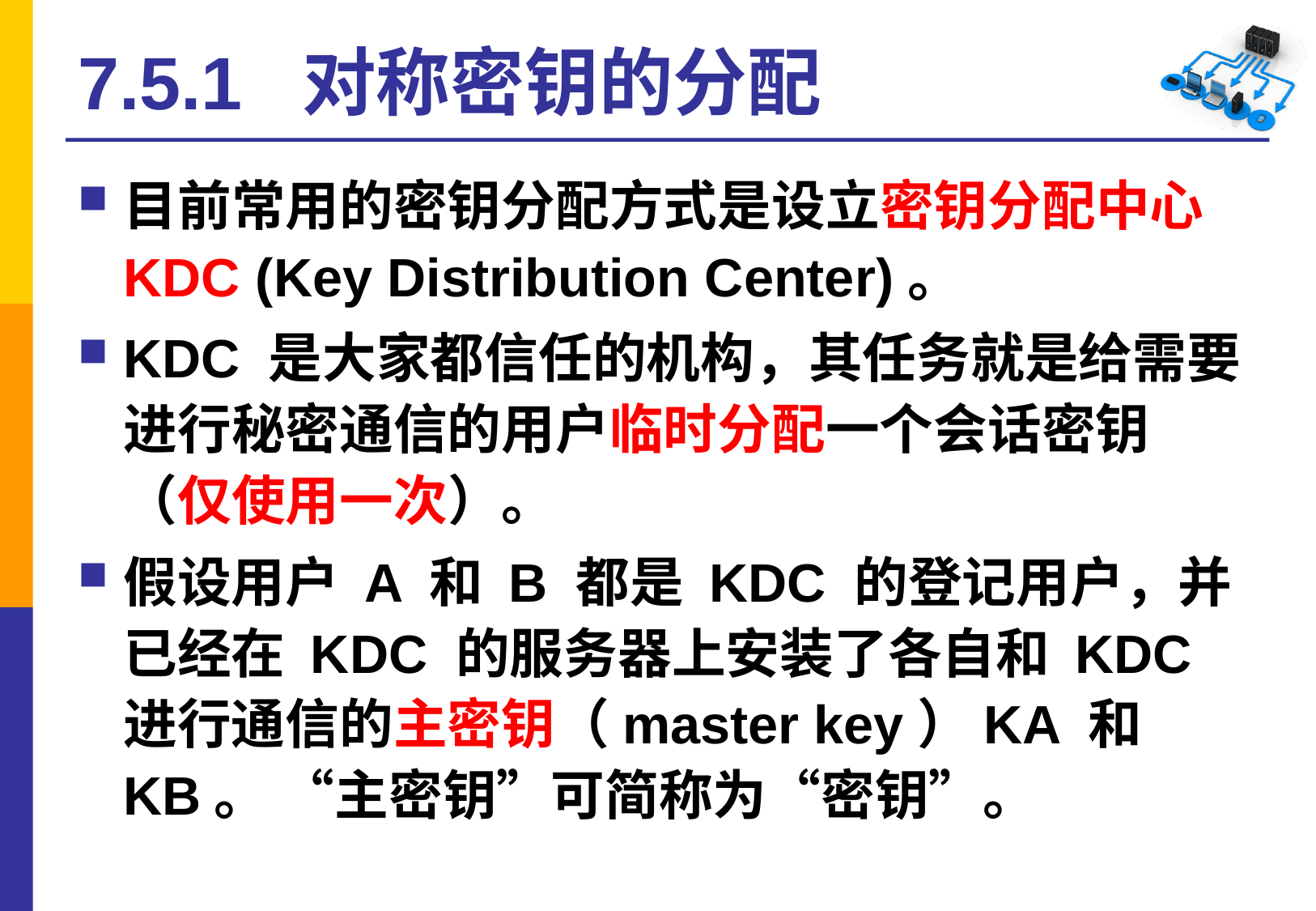

# 7.5.1  对称密钥的分配
目前常用的密钥分配方式是设立密钥分配中心 KDC (Key Distribution Center)。
KDC 是大家都信任的机构，其任务就是给需要进行秘密通信的用户临时分配一个会话密钥（仅使用一次）。
假设用户 A 和 B 都是 KDC 的登记用户，并已经在 KDC 的服务器上安装了各自和 KDC 进行通信的主密钥（master key）KA 和 KB。 “主密钥”可简称为“密钥”。